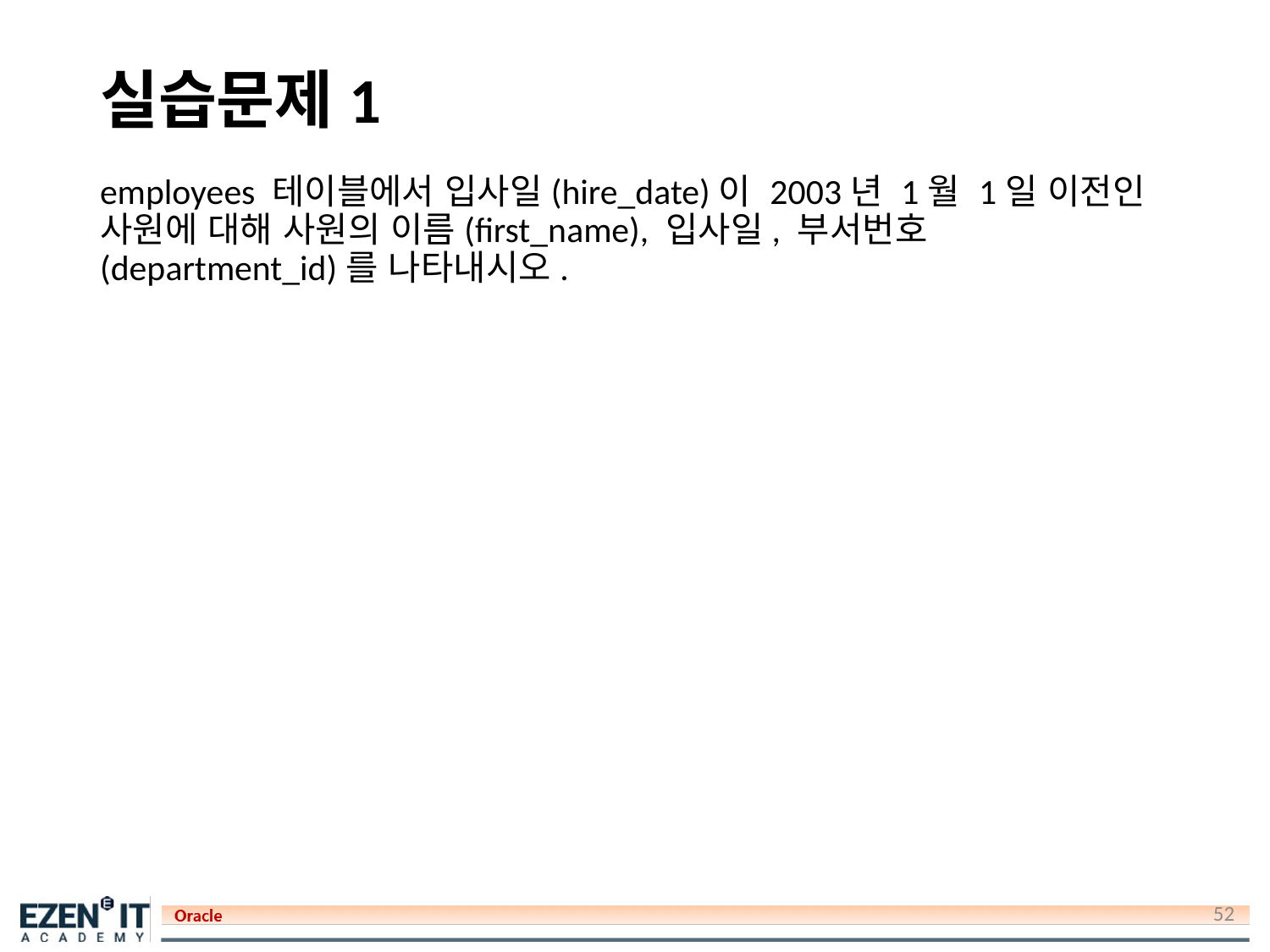

# 실습문제1
employees 테이블에서 입사일(hire_date)이 2003년 1월 1일 이전인  사원에 대해 사원의 이름(first_name), 입사일, 부서번호(department_id)를 나타내시오.

52